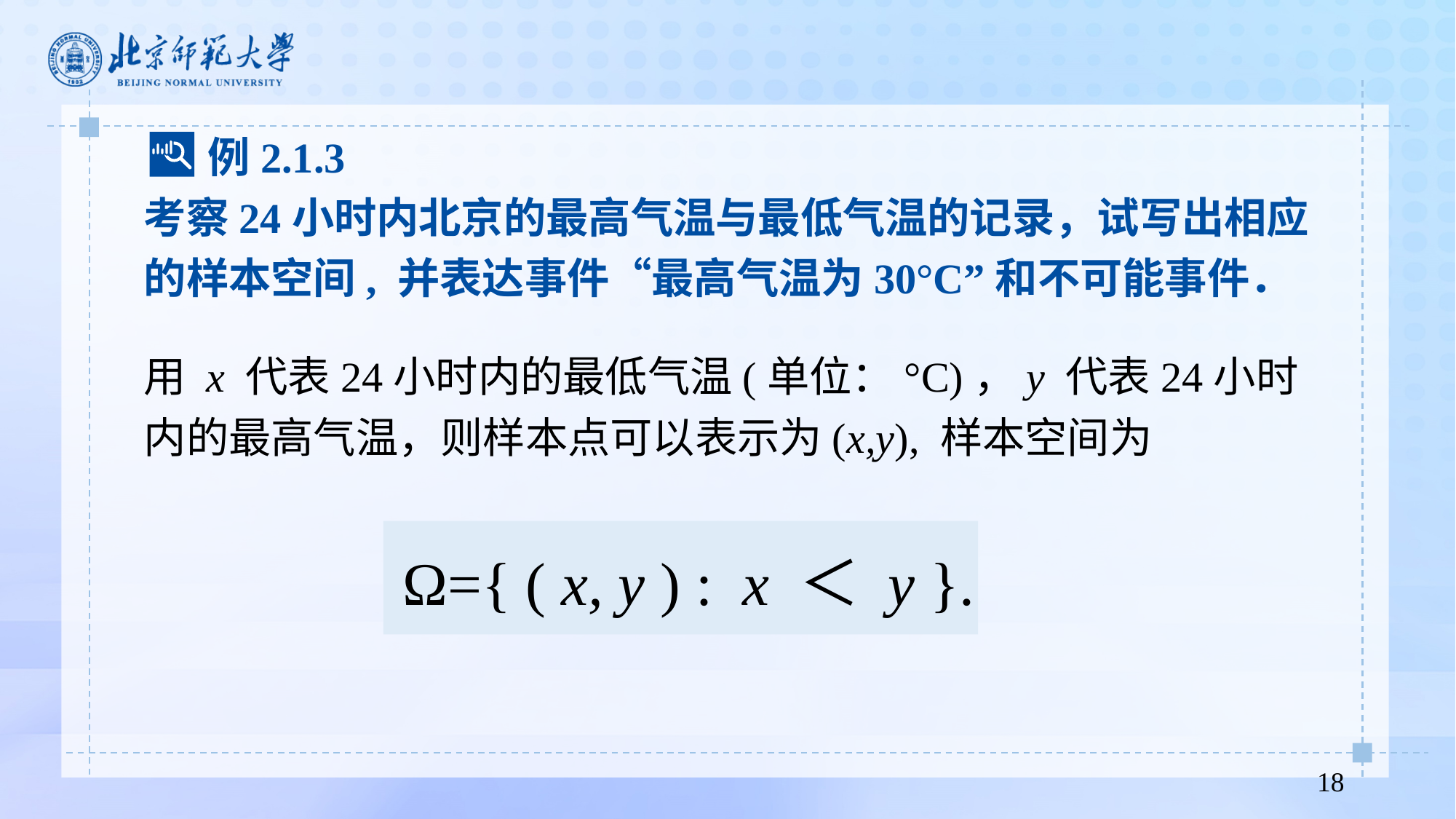

例2.1.3

考察24小时内北京的最高气温与最低气温的记录，试写出相应的样本空间, 并表达事件“最高气温为30°C”和不可能事件．
用 x 代表24小时内的最低气温(单位：°C)，y 代表24小时内的最高气温，则样本点可以表示为(x,y), 样本空间为

Ω={ ( x, y ) :  x ＜ y }.
18